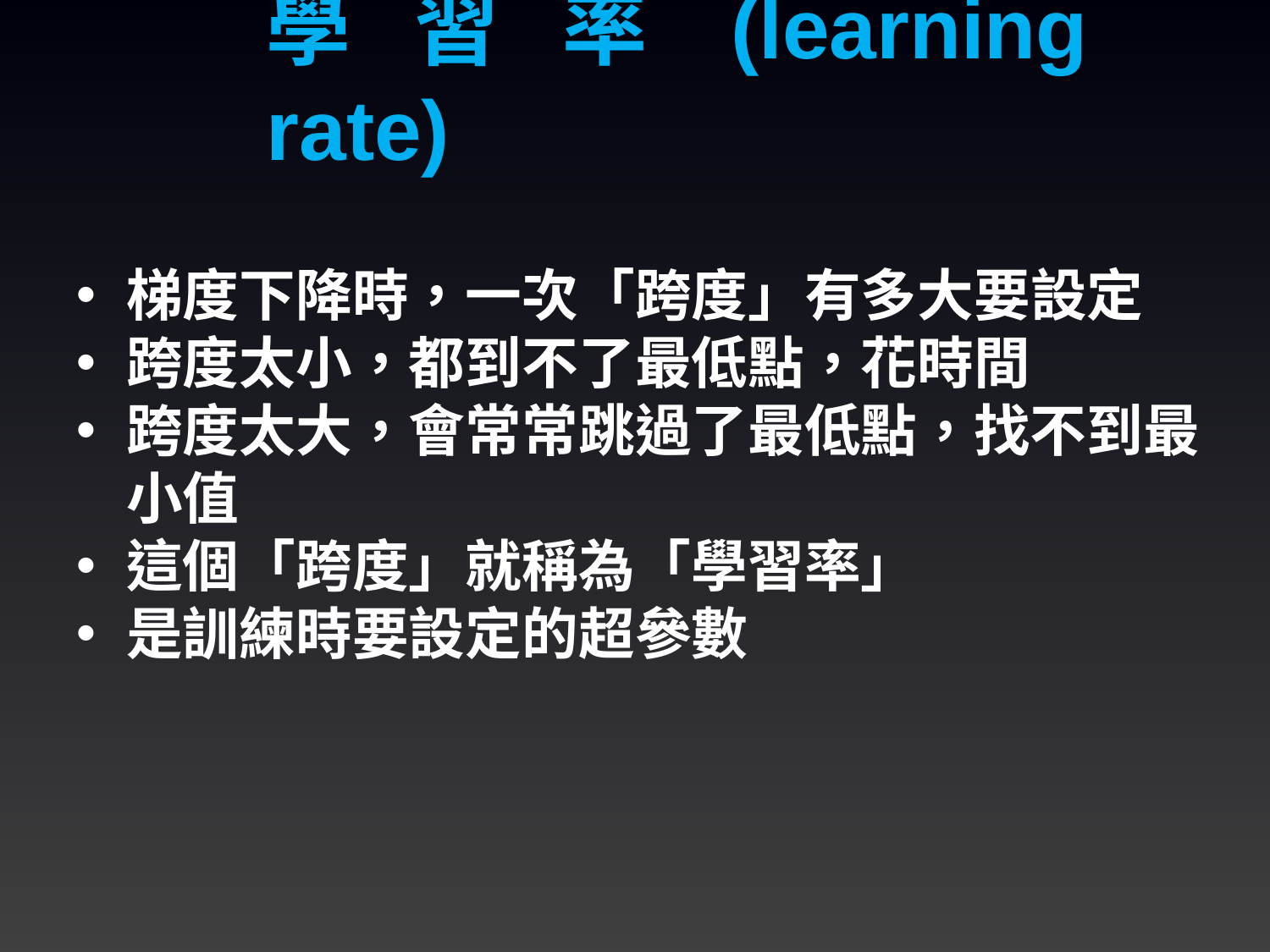

學習率(learning rate)
梯度下降時，一次「跨度」有多大要設定
跨度太小，都到不了最低點，花時間
跨度太大，會常常跳過了最低點，找不到最小值
這個「跨度」就稱為「學習率」
是訓練時要設定的超參數